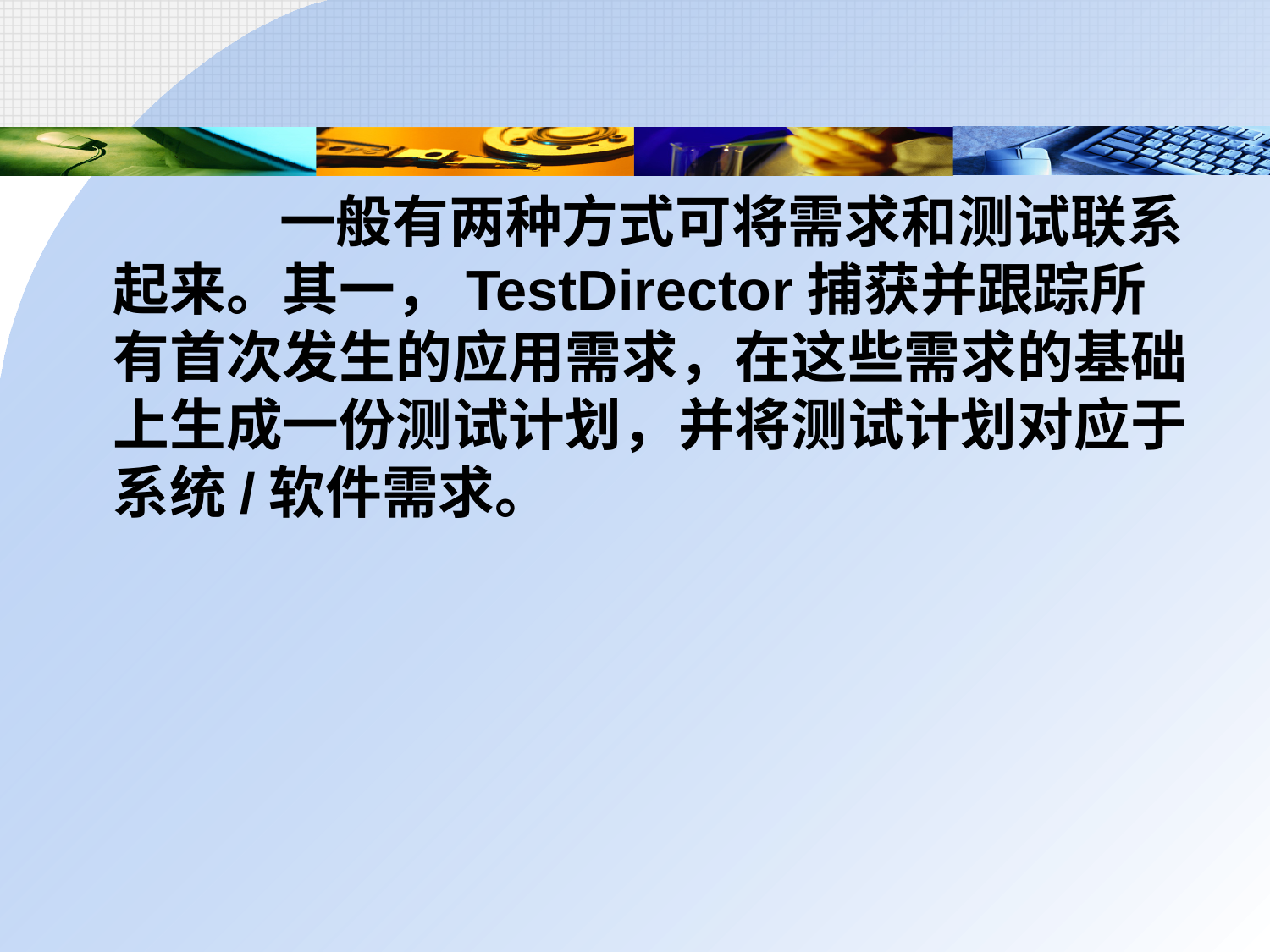

一般有两种方式可将需求和测试联系起来。其一，TestDirector捕获并跟踪所有首次发生的应用需求，在这些需求的基础上生成一份测试计划，并将测试计划对应于系统/软件需求。